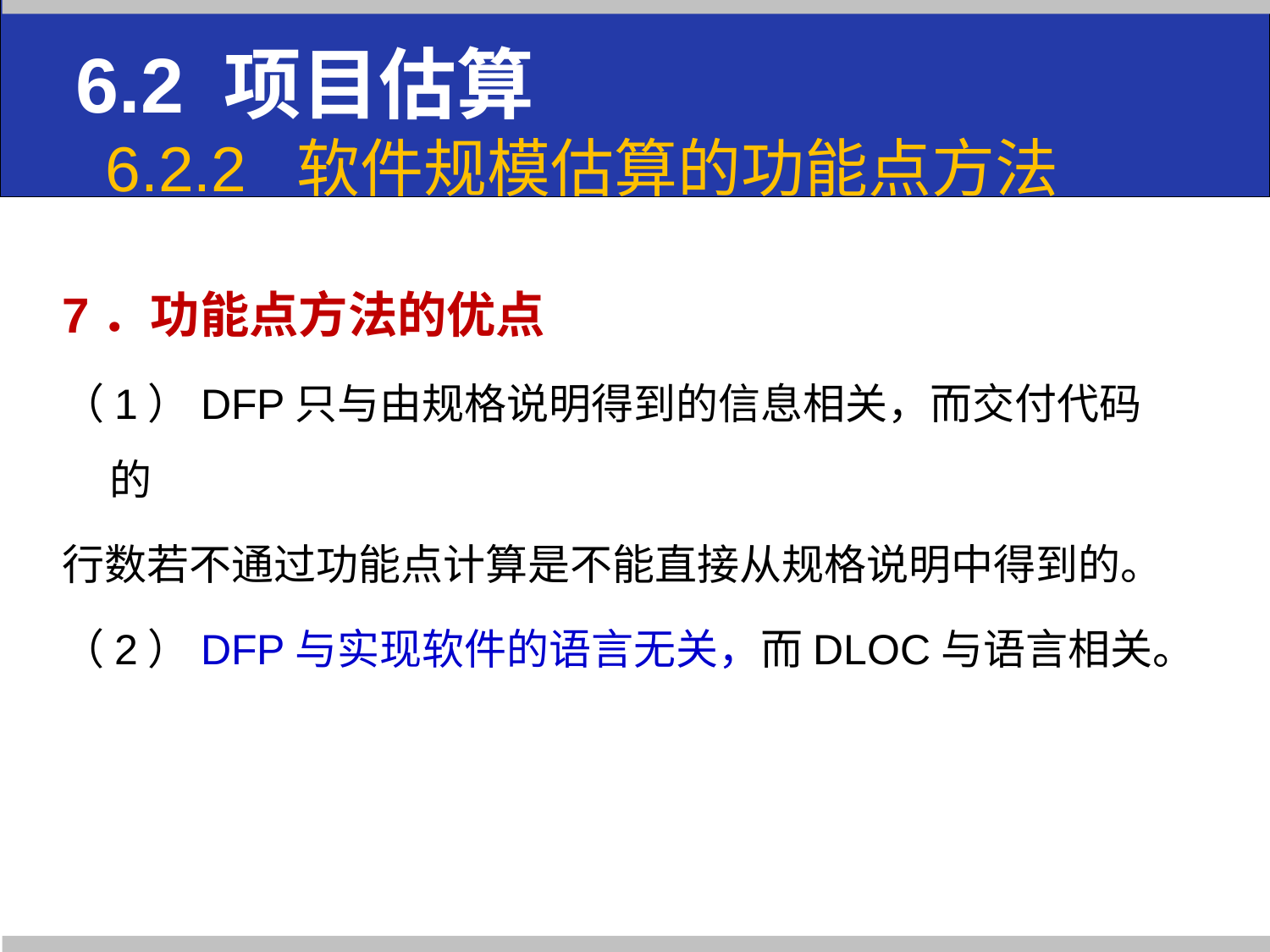

6.2 项目估算
 6.2.2  软件规模估算的功能点方法
7．功能点方法的优点
（1）DFP只与由规格说明得到的信息相关，而交付代码的
行数若不通过功能点计算是不能直接从规格说明中得到的。
（2）DFP与实现软件的语言无关，而DLOC与语言相关。
743